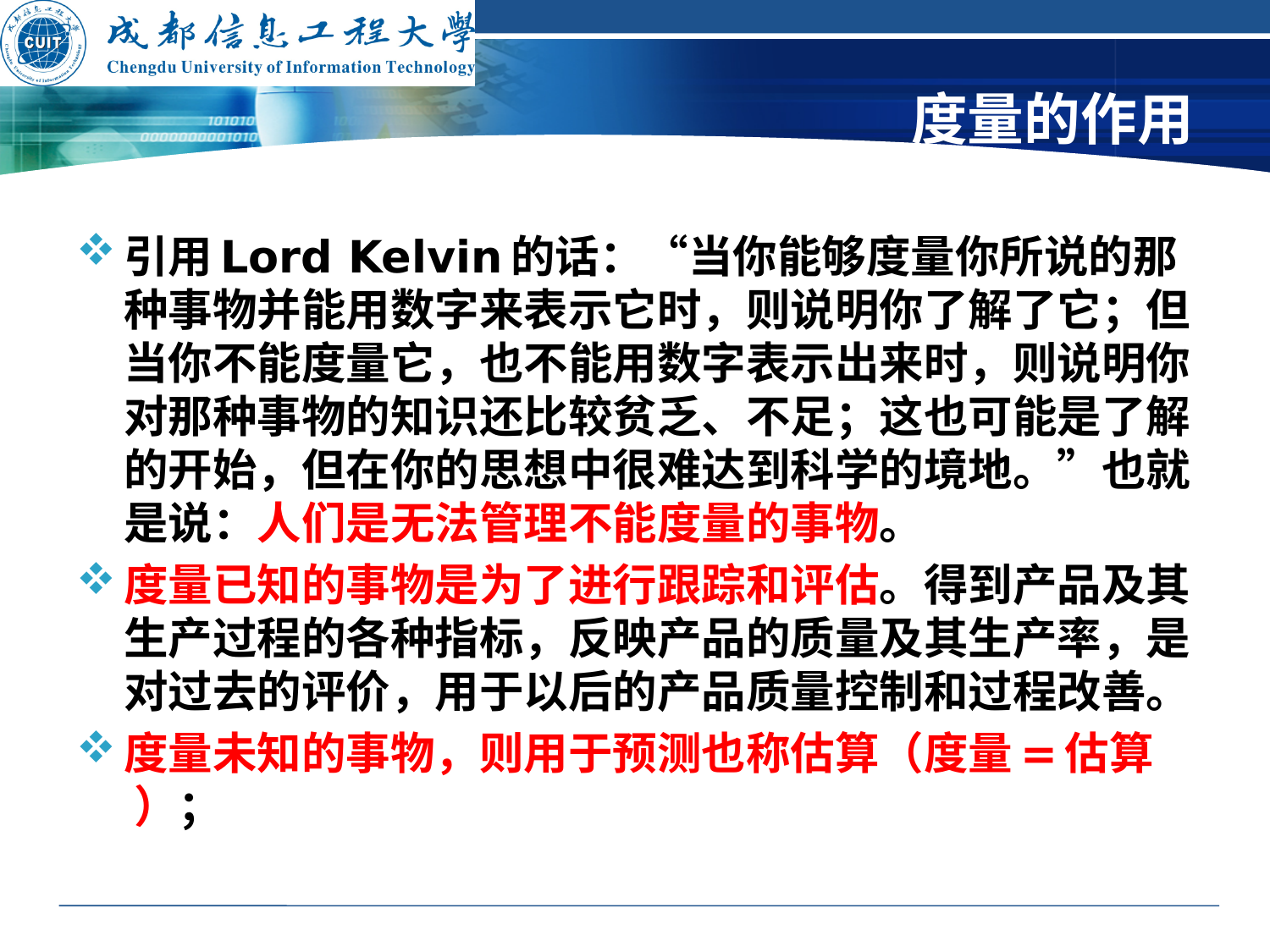

# 度量的作用
引用Lord Kelvin的话：“当你能够度量你所说的那种事物并能用数字来表示它时，则说明你了解了它；但当你不能度量它，也不能用数字表示出来时，则说明你对那种事物的知识还比较贫乏、不足；这也可能是了解的开始，但在你的思想中很难达到科学的境地。”也就是说：人们是无法管理不能度量的事物。
度量已知的事物是为了进行跟踪和评估。得到产品及其生产过程的各种指标，反映产品的质量及其生产率，是对过去的评价，用于以后的产品质量控制和过程改善。
度量未知的事物，则用于预测也称估算（度量=估算 ）；